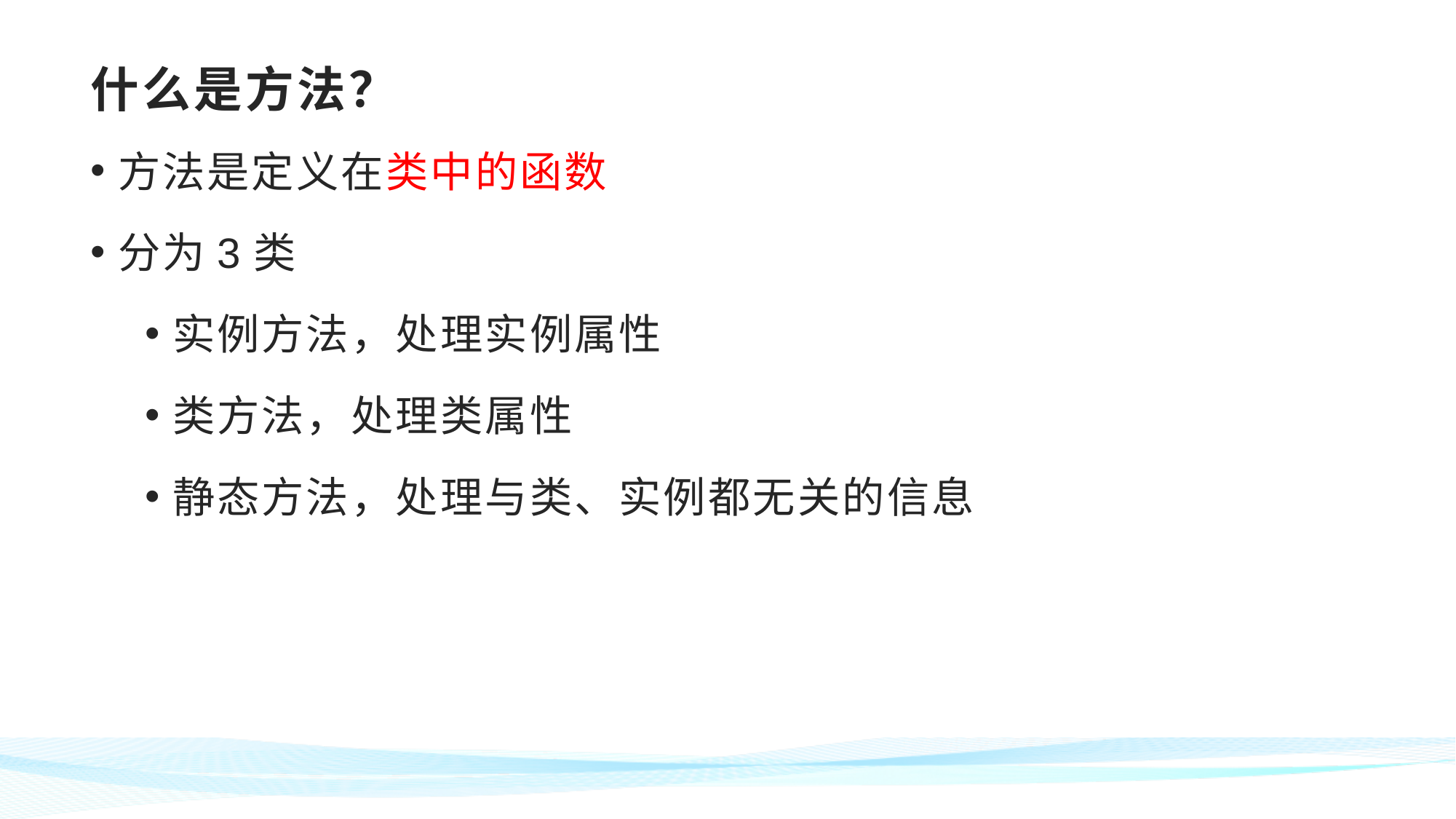

# 什么是方法？
方法是定义在类中的函数
分为3类
实例方法，处理实例属性
类方法，处理类属性
静态方法，处理与类、实例都无关的信息